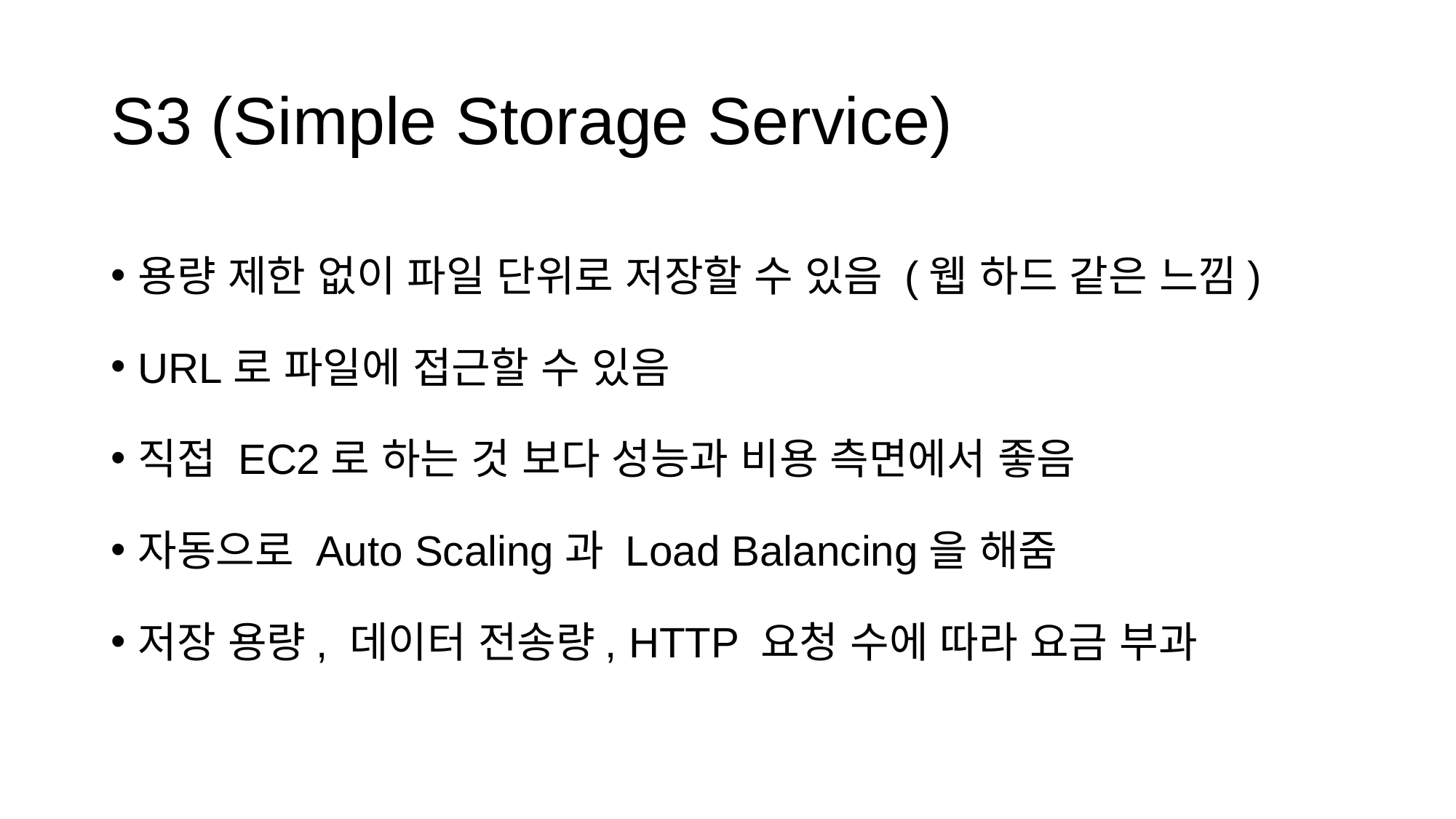

# S3 (Simple Storage Service)
용량 제한 없이 파일 단위로 저장할 수 있음 (웹 하드 같은 느낌)
URL로 파일에 접근할 수 있음
직접 EC2로 하는 것 보다 성능과 비용 측면에서 좋음
자동으로 Auto Scaling과 Load Balancing을 해줌
저장 용량, 데이터 전송량, HTTP 요청 수에 따라 요금 부과